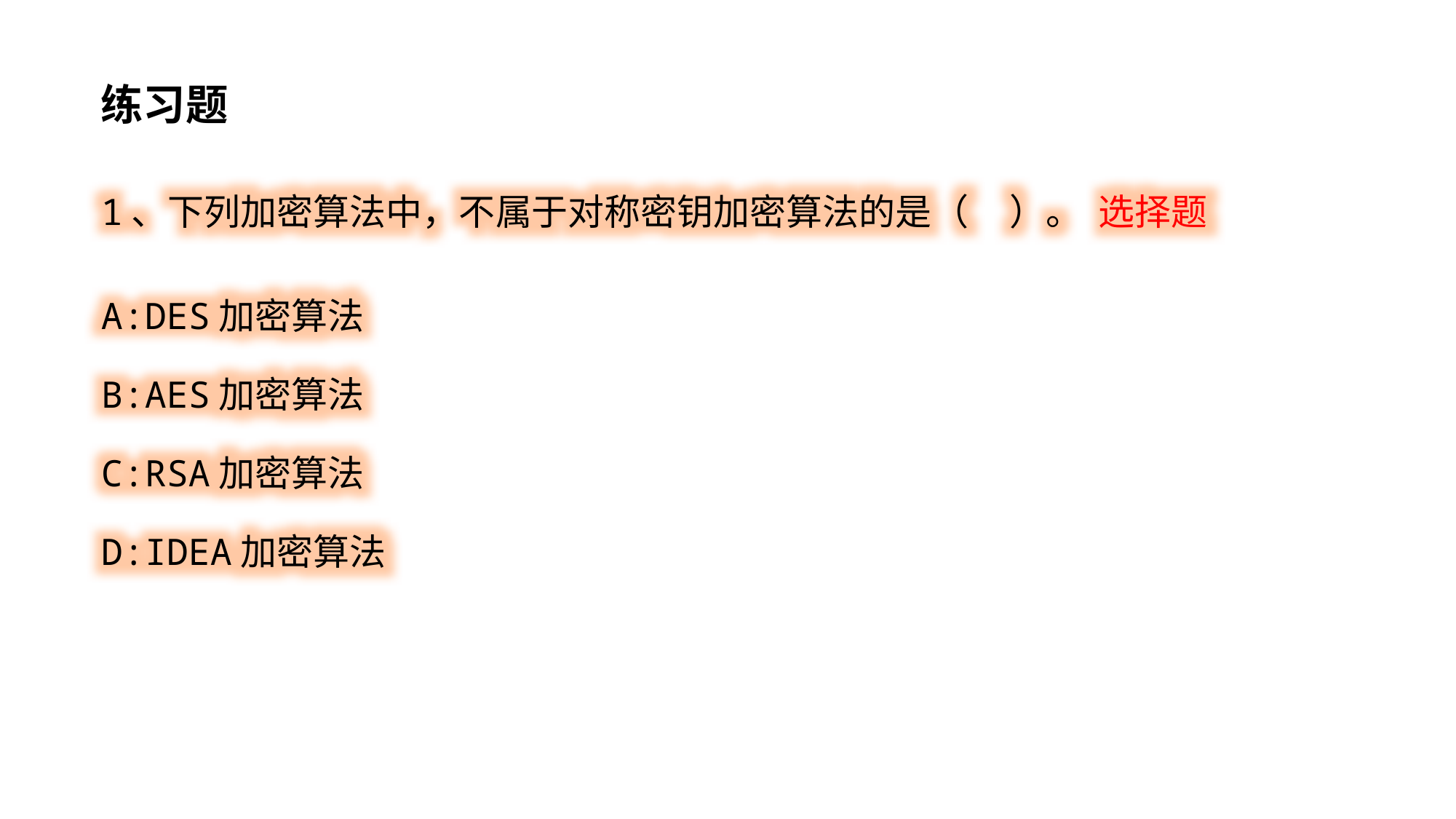

练习题
1、下列加密算法中，不属于对称密钥加密算法的是（     ）。  选择题

A:DES加密算法

B:AES加密算法

C:RSA加密算法

D:IDEA加密算法